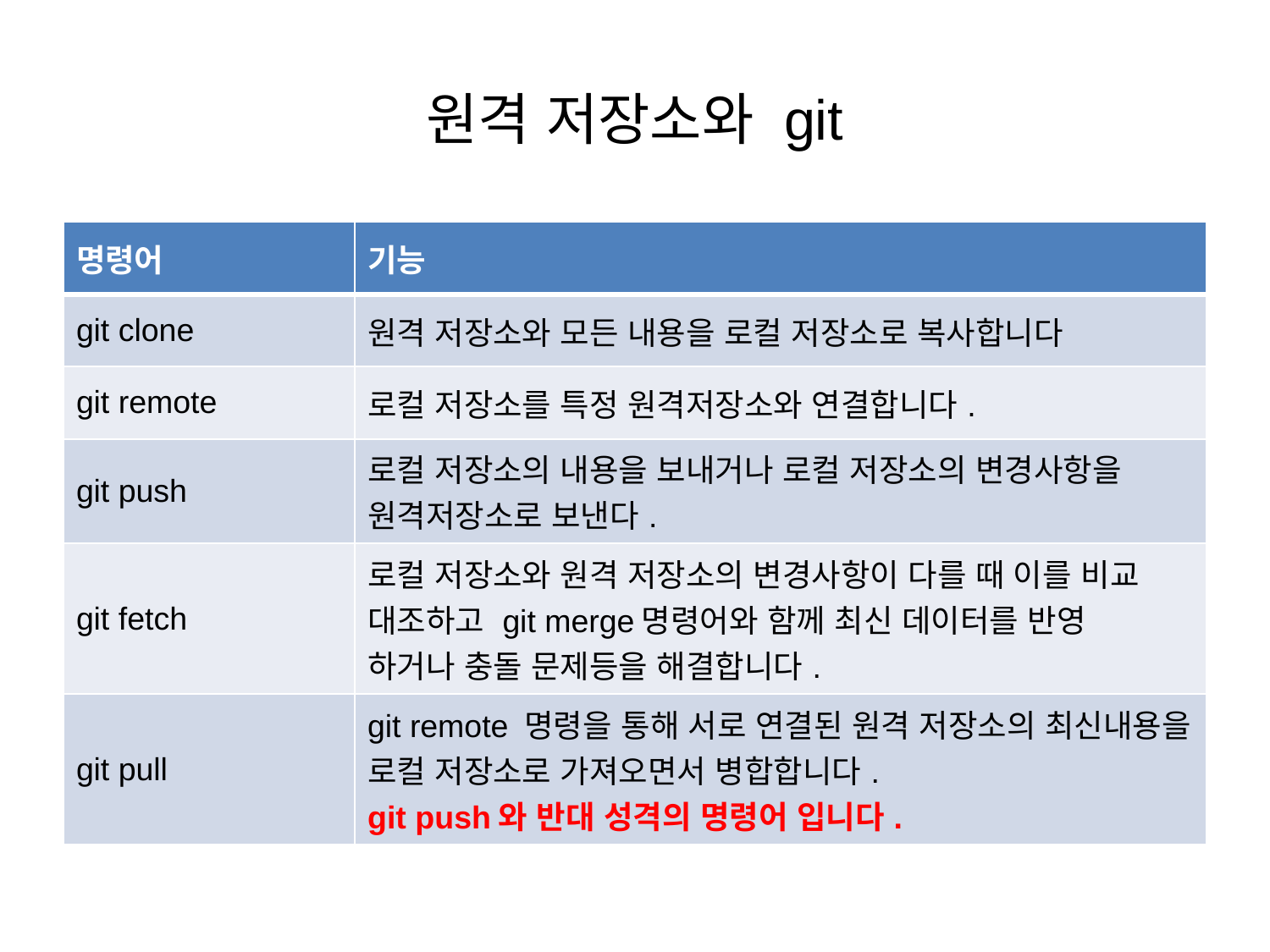

# 원격 저장소와 git
| 명령어 | 기능 |
| --- | --- |
| git clone | 원격 저장소와 모든 내용을 로컬 저장소로 복사합니다 |
| git remote | 로컬 저장소를 특정 원격저장소와 연결합니다. |
| git push | 로컬 저장소의 내용을 보내거나 로컬 저장소의 변경사항을 원격저장소로 보낸다. |
| git fetch | 로컬 저장소와 원격 저장소의 변경사항이 다를 때 이를 비교 대조하고 git merge명령어와 함께 최신 데이터를 반영 하거나 충돌 문제등을 해결합니다. |
| git pull | git remote 명령을 통해 서로 연결된 원격 저장소의 최신내용을 로컬 저장소로 가져오면서 병합합니다. git push와 반대 성격의 명령어 입니다. |